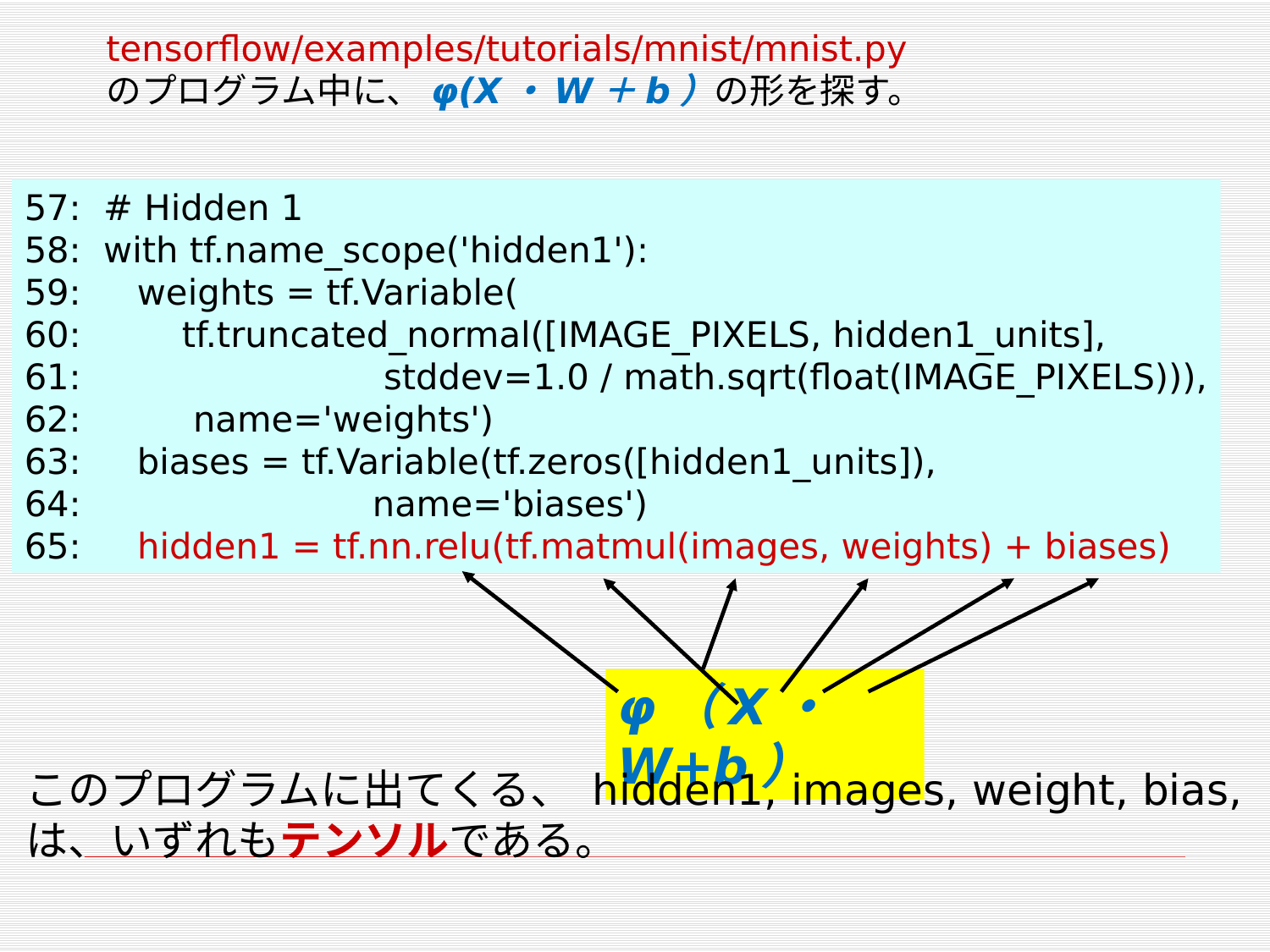

tensorflow/examples/tutorials/mnist/mnist.py
のプログラム中に、φ(X・W＋b）の形を探す。
57:  # Hidden 1
58:  with tf.name_scope('hidden1'):
59:     weights = tf.Variable(
60:         tf.truncated_normal([IMAGE_PIXELS, hidden1_units],
61:                           stddev=1.0 / math.sqrt(float(IMAGE_PIXELS))),
62:          name='weights')
63:     biases = tf.Variable(tf.zeros([hidden1_units]),
64:                          name='biases')
65:     hidden1 = tf.nn.relu(tf.matmul(images, weights) + biases)
φ（X・W+b）
このプログラムに出てくる、 hidden1, images, weight, bias,
は、いずれもテンソルである。